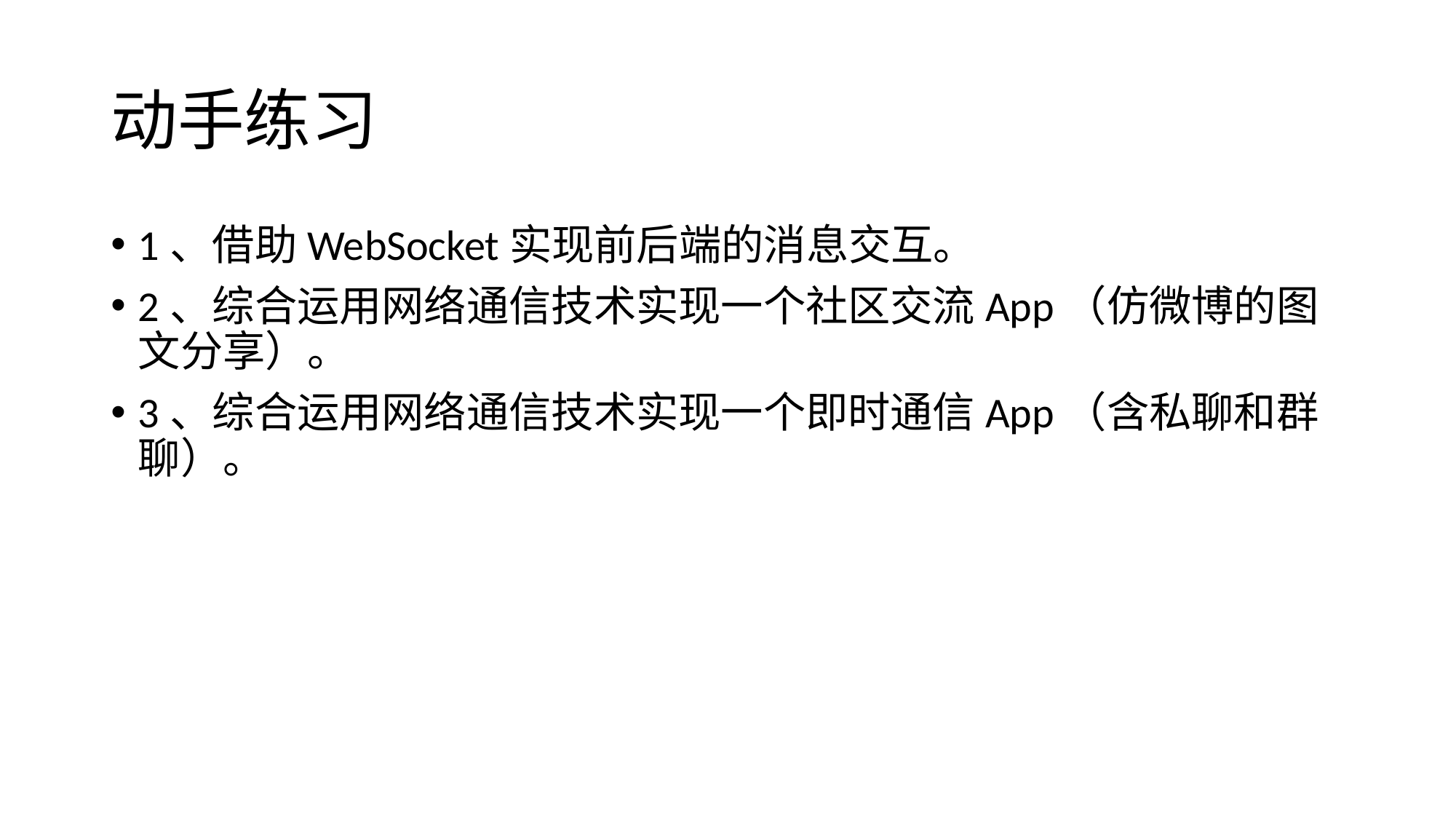

# 动手练习
1、借助WebSocket实现前后端的消息交互。
2、综合运用网络通信技术实现一个社区交流App（仿微博的图文分享）。
3、综合运用网络通信技术实现一个即时通信App（含私聊和群聊）。